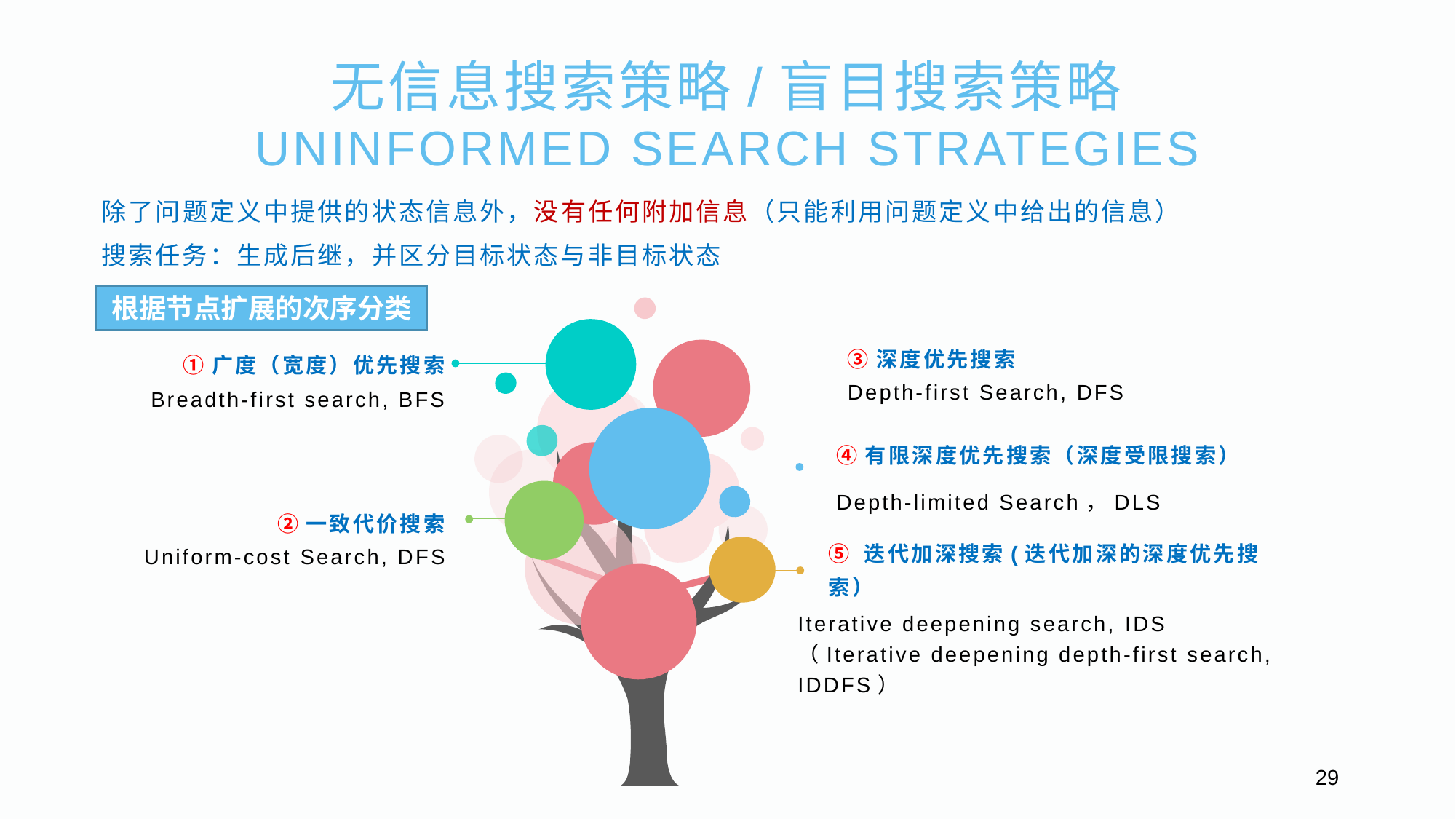

无信息搜索策略/盲目搜索策略
UNINFORMED SEARCH STRATEGIES
除了问题定义中提供的状态信息外，没有任何附加信息（只能利用问题定义中给出的信息）
搜索任务：生成后继，并区分目标状态与非目标状态

根据节点扩展的次序分类

③深度优先搜索
①广度（宽度）优先搜索

Depth-first Search, DFS

Breadth-first search, BFS

④有限深度优先搜索（深度受限搜索）

Depth-limited Search，DLS

②一致代价搜索

Uniform-cost Search, DFS
⑤ 迭代加深搜索(迭代加深的深度优先搜索）

Iterative deepening search, IDS
（Iterative deepening depth-first search, IDDFS）

29